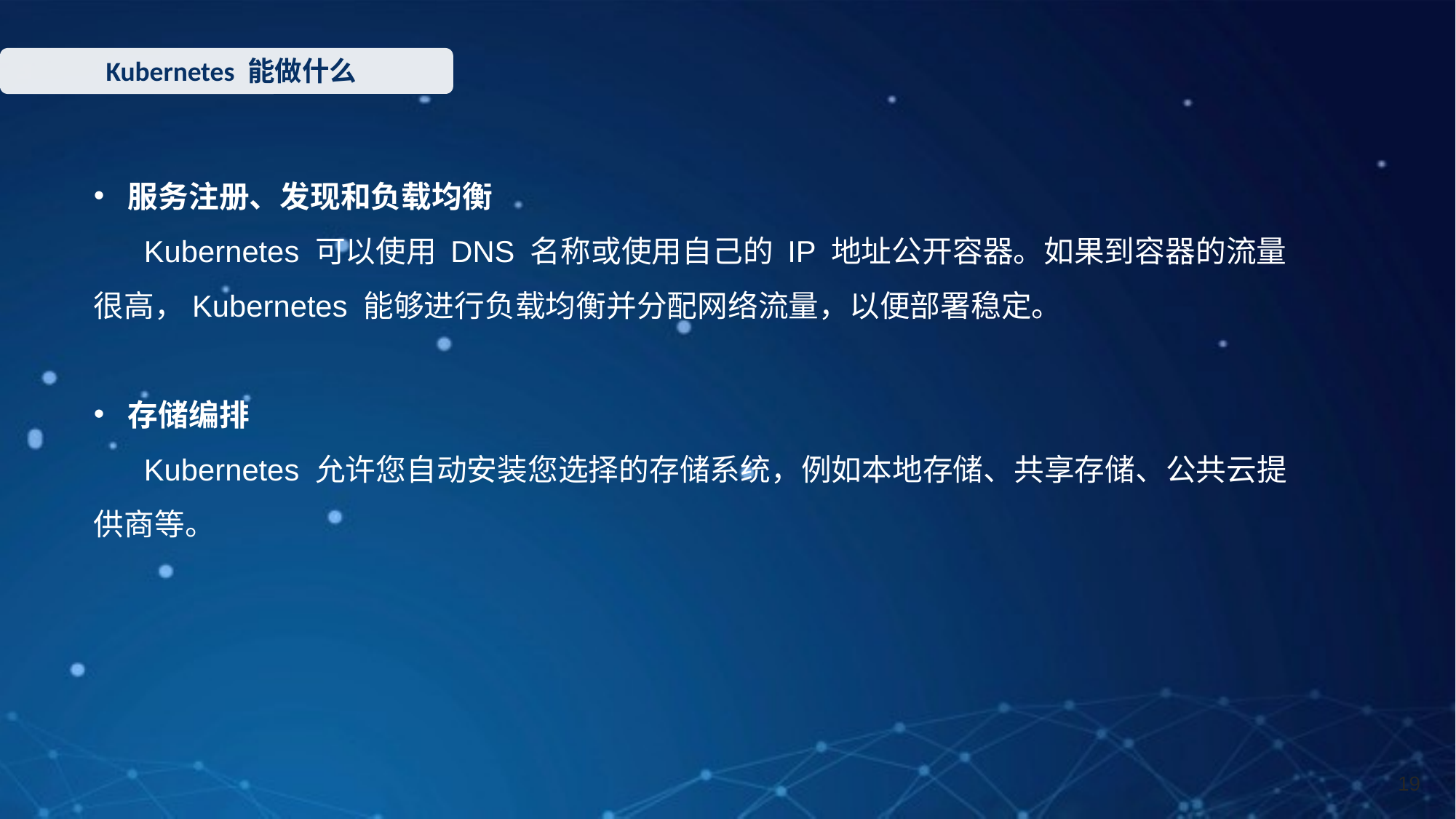

Kubernetes 能做什么

服务注册、发现和负载均衡
      Kubernetes 可以使用 DNS 名称或使用自己的 IP 地址公开容器。如果到容器的流量很高，Kubernetes 能够进行负载均衡并分配网络流量，以便部署稳定。

存储编排
      Kubernetes 允许您自动安装您选择的存储系统，例如本地存储、共享存储、公共云提供商等。